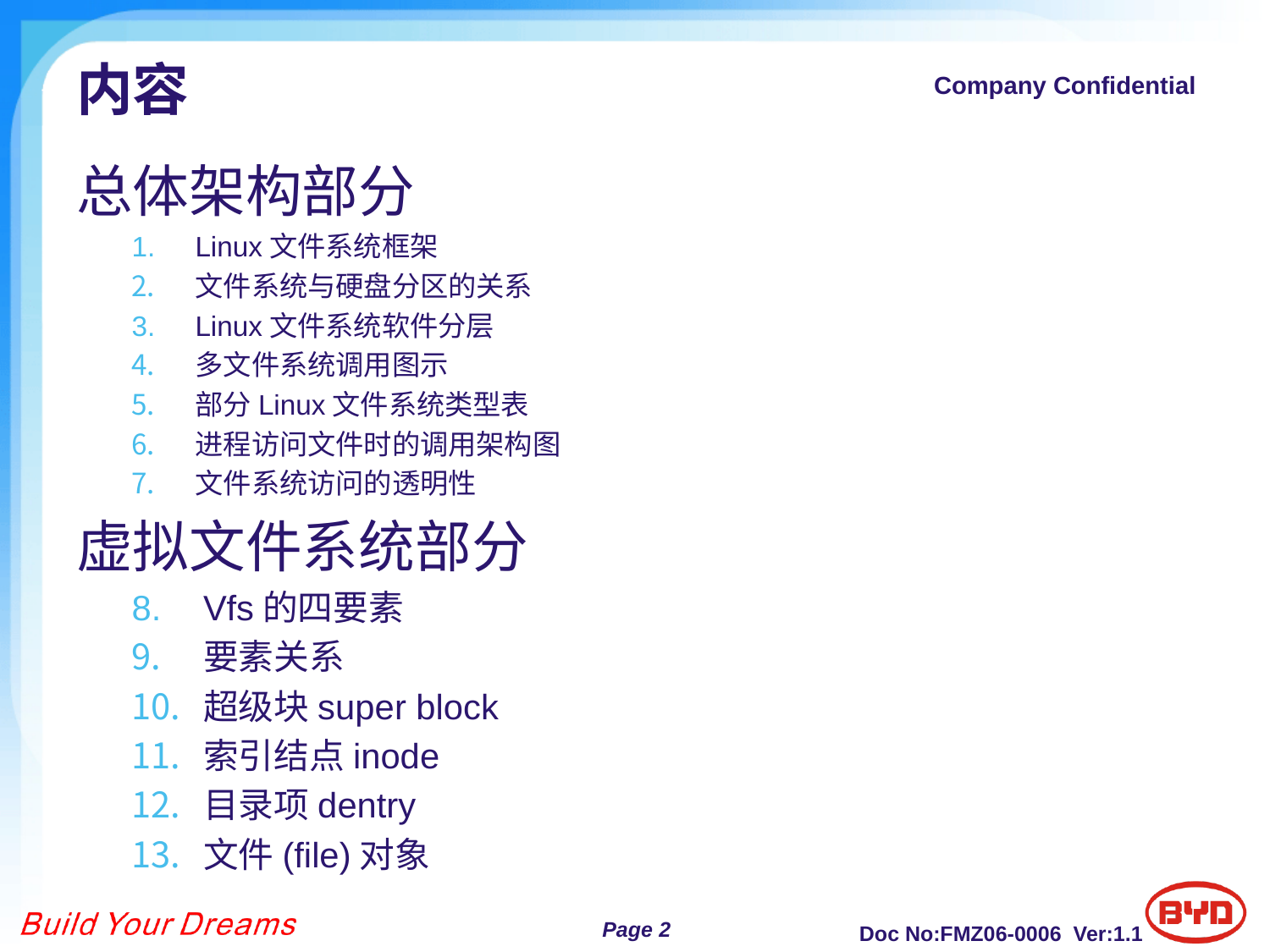

# 内容
总体架构部分
Linux文件系统框架
文件系统与硬盘分区的关系
Linux文件系统软件分层
多文件系统调用图示
部分Linux文件系统类型表
进程访问文件时的调用架构图
文件系统访问的透明性
虚拟文件系统部分
Vfs的四要素
要素关系
超级块super block
索引结点inode
目录项dentry
文件(file)对象